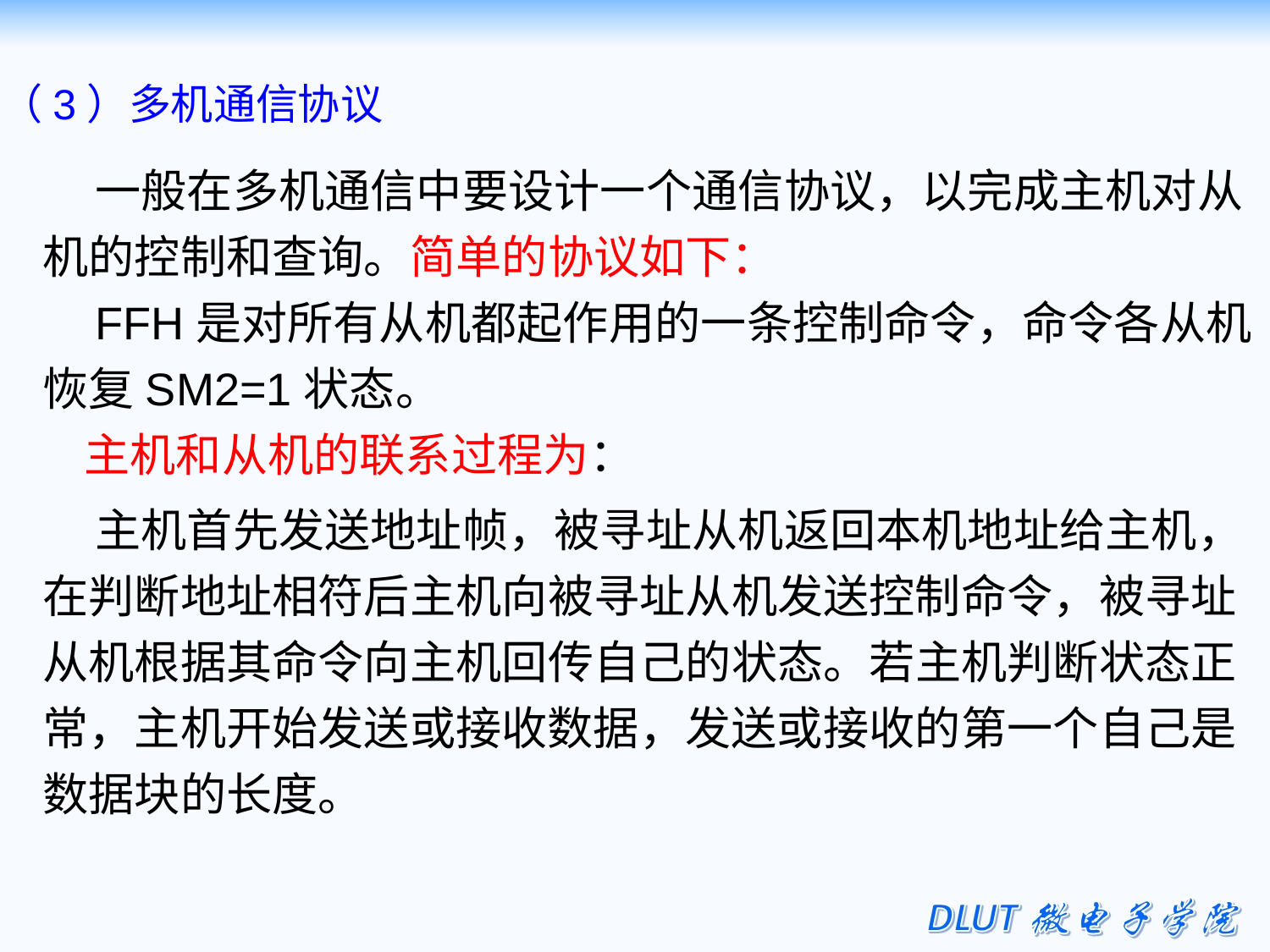

（3）多机通信协议
    一般在多机通信中要设计一个通信协议，以完成主机对从机的控制和查询。简单的协议如下：
    FFH是对所有从机都起作用的一条控制命令，命令各从机恢复SM2=1状态。
    主机和从机的联系过程为：
    主机首先发送地址帧，被寻址从机返回本机地址给主机，在判断地址相符后主机向被寻址从机发送控制命令，被寻址从机根据其命令向主机回传自己的状态。若主机判断状态正常，主机开始发送或接收数据，发送或接收的第一个自己是数据块的长度。